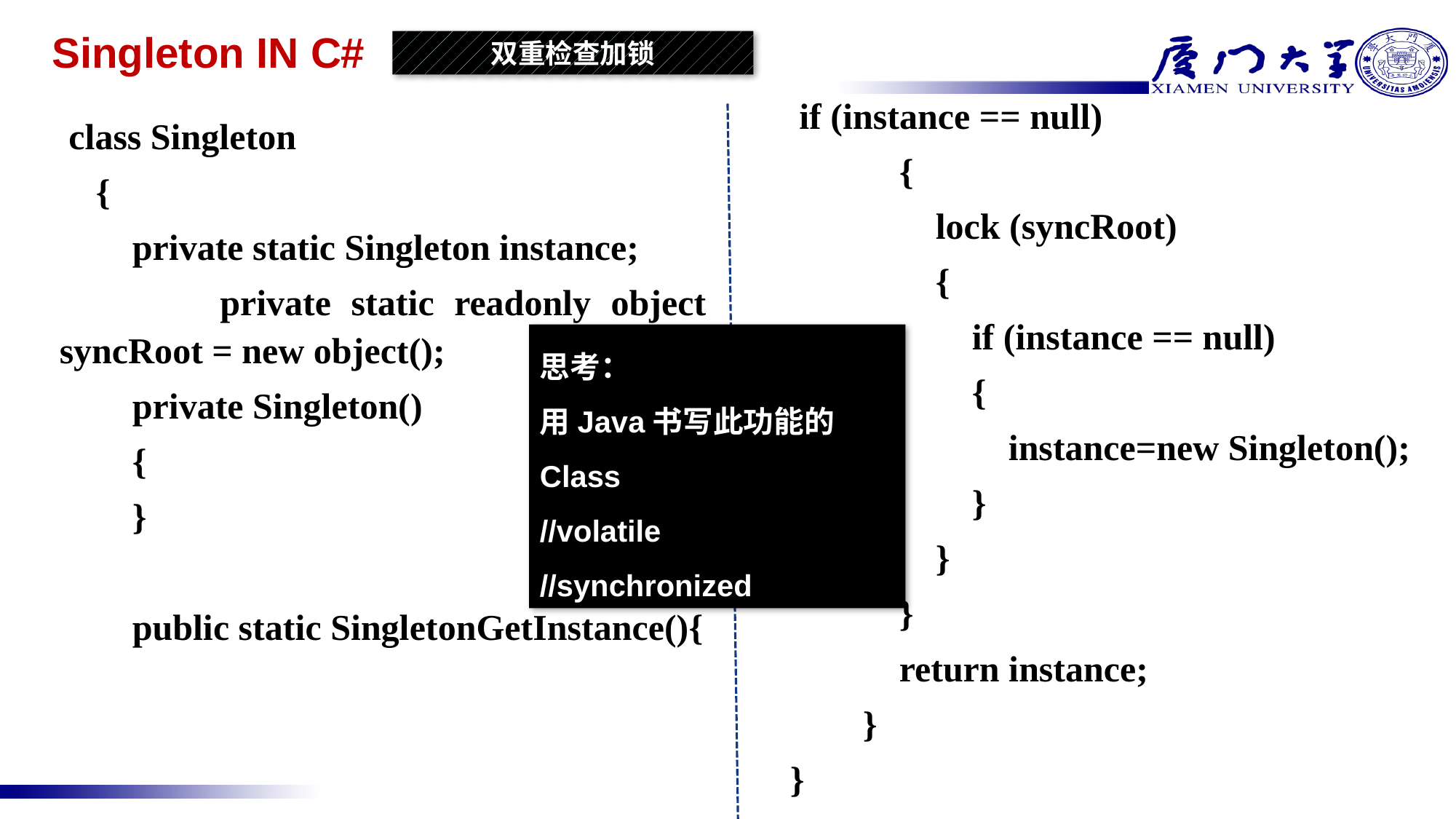

# Singleton IN C#
双重检查加锁
 if (instance == null)
            {
                lock (syncRoot)
                {
                    if (instance == null)
                    {
                        instance=new Singleton();
                    }
                }
            }
            return instance;
        }
}
 class Singleton
    {
        private static Singleton instance;
        private static readonly object syncRoot = new object();
        private Singleton()
        {
        }

        public static SingletonGetInstance(){

思考：
用Java书写此功能的Class
//volatile
//synchronized